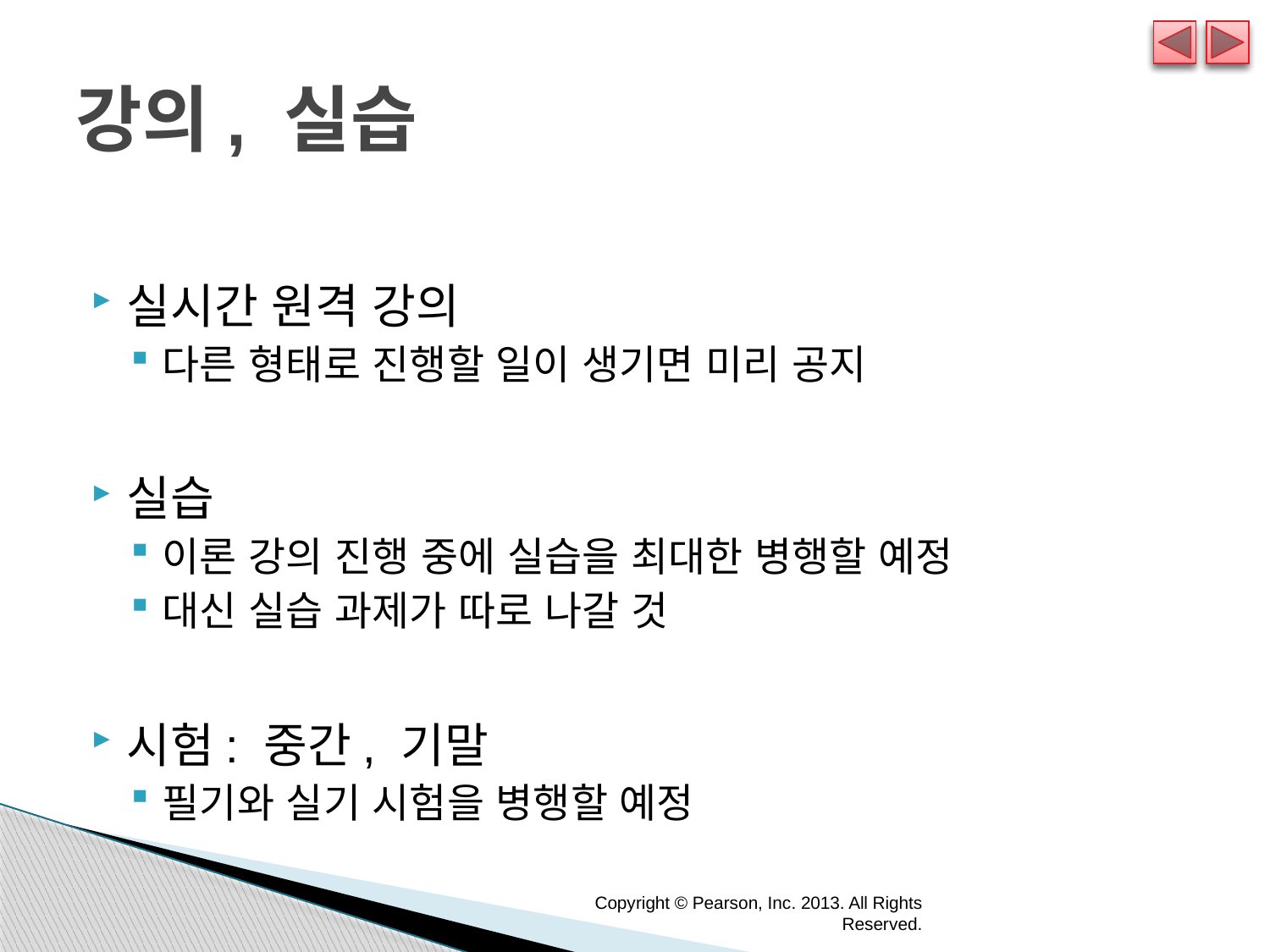

# 강의, 실습

실시간 원격 강의
다른 형태로 진행할 일이 생기면 미리 공지

실습
이론 강의 진행 중에 실습을 최대한 병행할 예정
대신 실습 과제가 따로 나갈 것

시험: 중간, 기말
필기와 실기 시험을 병행할 예정
Copyright © Pearson, Inc. 2013. All Rights Reserved.